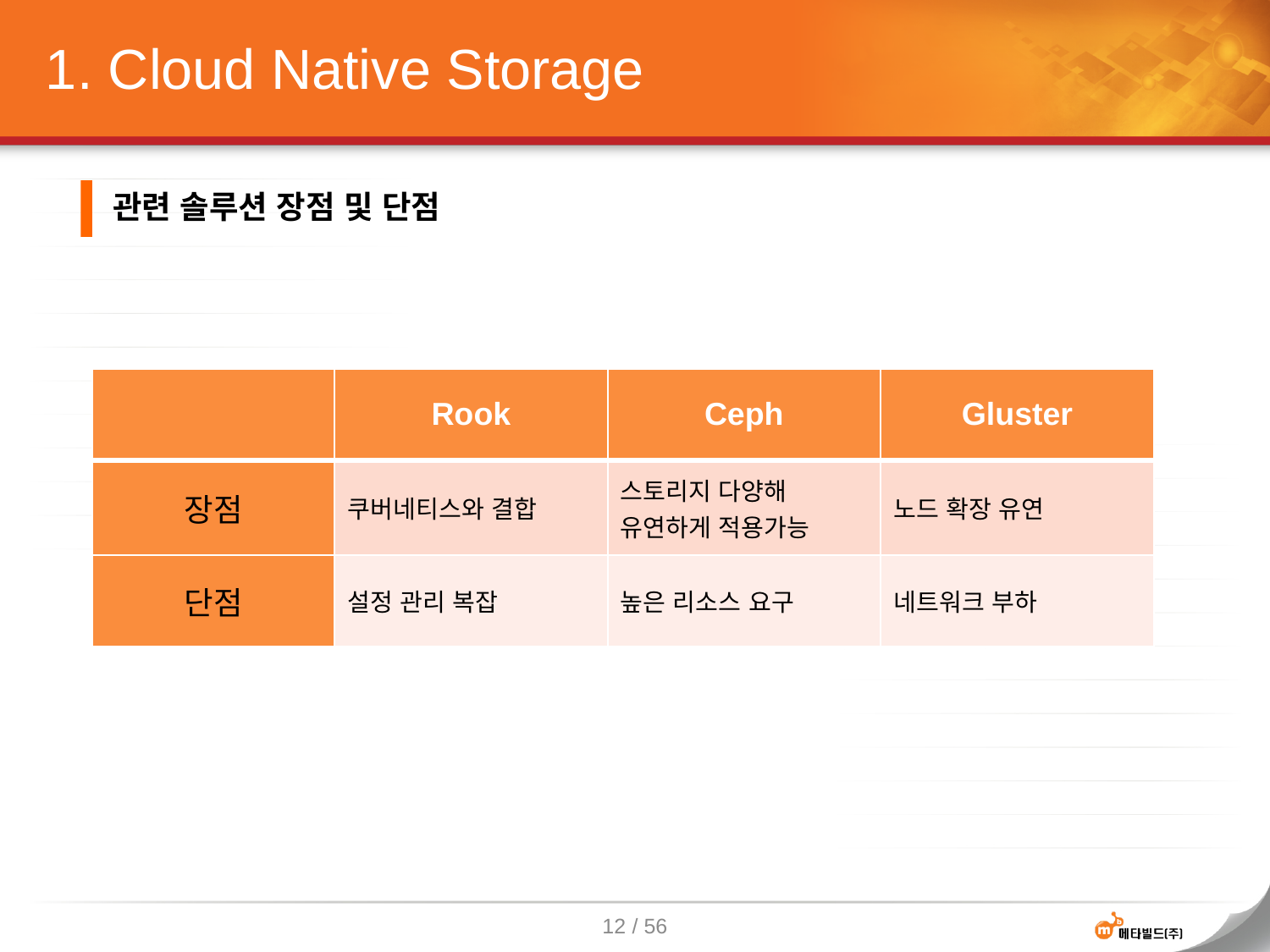

# 1. Cloud Native Storage

관련 솔루션 장점 및 단점
|  | Rook | Ceph | Gluster |
| --- | --- | --- | --- |
| 장점 | 쿠버네티스와 결합 | 스토리지 다양해 유연하게 적용가능 | 노드 확장 유연 |
| 단점 | 설정 관리 복잡 | 높은 리소스 요구 | 네트워크 부하 |
12 / 56